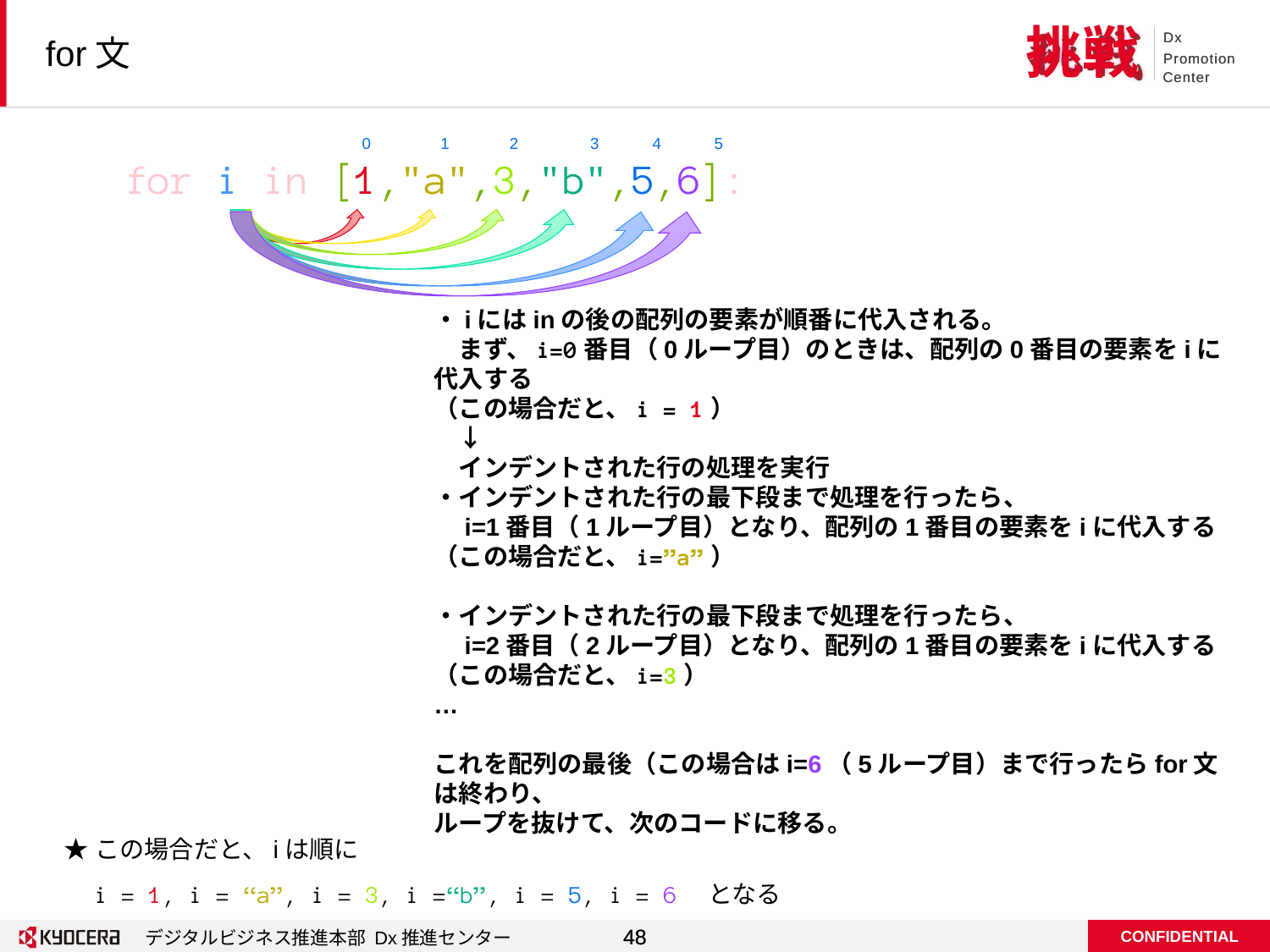

# for文
0      　　 1     　    2      　      3            4     　  5
for i in [1,"a",3,"b",5,6]:

…

これを配列の最後（この場合はi=6（5ループ目）まで行ったらfor文は終わり、
ループを抜けて、次のコードに移る。

・インデントされた行の最下段まで処理を行ったら、
　i=2番目（2ループ目）となり、配列の1番目の要素をiに代入する
（この場合だと、i=3）

・インデントされた行の最下段まで処理を行ったら、
　i=1番目（1ループ目）となり、配列の1番目の要素をiに代入する
（この場合だと、i=”a”）
・iにはinの後の配列の要素が順番に代入される。
　まず、i=0番目（0ループ目）のときは、配列の0番目の要素をiに代入する
（この場合だと、i = 1）
　↓
　インデントされた行の処理を実行
★この場合だと、iは順に
　i = 1, i = “a”, i = 3, i =“b”, i = 5, i = 6　となる